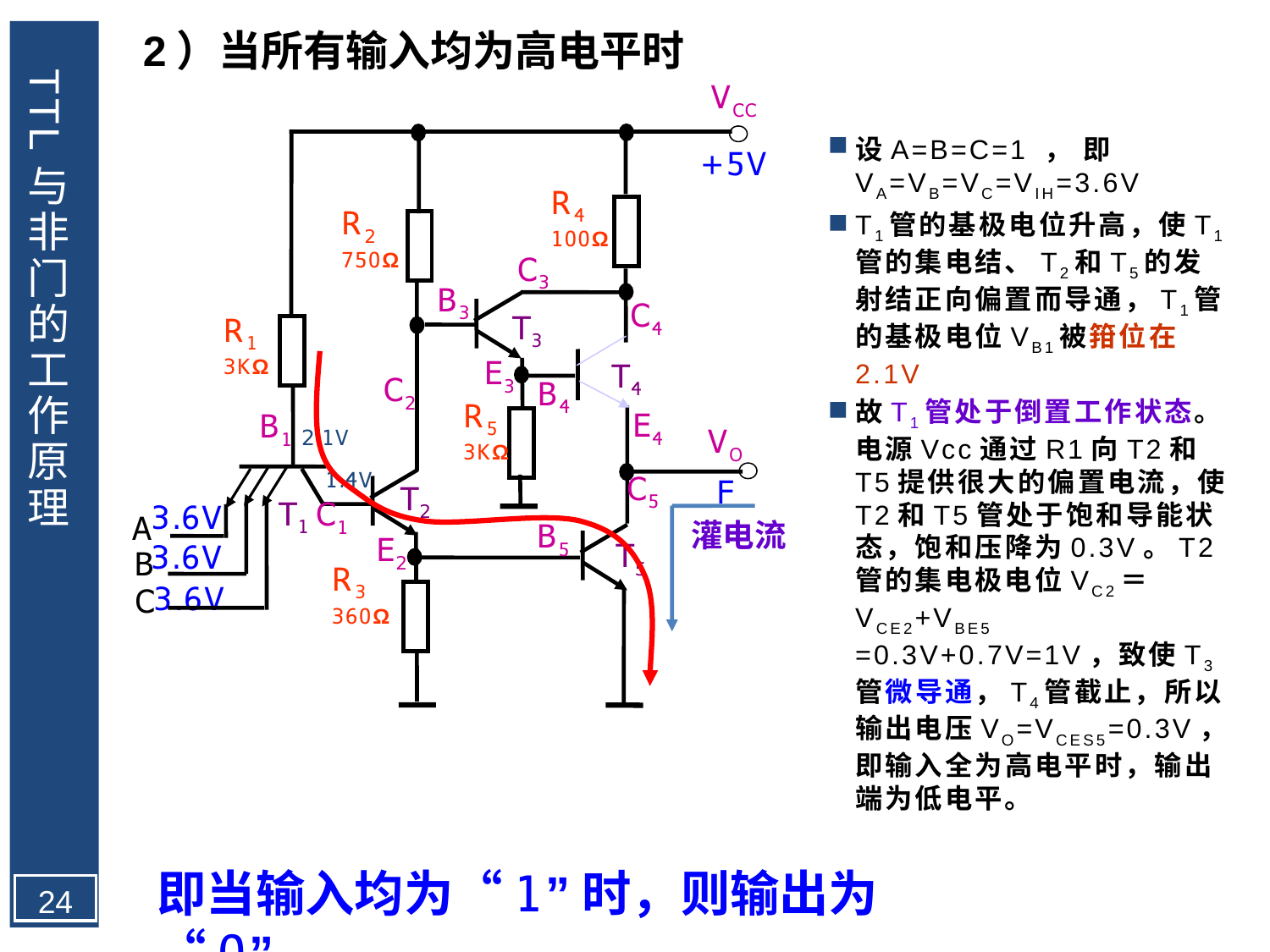

2）当所有输入均为高电平时
# TTL与非门的工作原理
VCC

+5V
R4
100Ω

R2
750Ω

C3

B3

C4

T3
R1
3KΩ

E3

T4

C2

B4

R5
3KΩ
E4
B1

VO
2.1V
1.4V
C5

F

T2

T1
C1
3.6V
A

灌电流
B5
E2

T5
3.6V

B

R3
360Ω

3.6V
C

设A=B=C=1 ， 即VA=VB=VC=VIH=3.6V
T1管的基极电位升高，使T1管的集电结、T2和T5的发射结正向偏置而导通，T1管的基极电位VB1被箝位在2.1V
故T1管处于倒置工作状态。电源Vcc通过R1向T2和T5提供很大的偏置电流，使T2和T5管处于饱和导能状态，饱和压降为0.3V。T2管的集电极电位VC2＝VCE2+VBE5　=0.3V+0.7V=1V，致使T3管微导通，T4管截止，所以输出电压VO=VCES5=0.3V，即输入全为高电平时，输出端为低电平。

即当输入均为“1”时，则输出为“0”
24